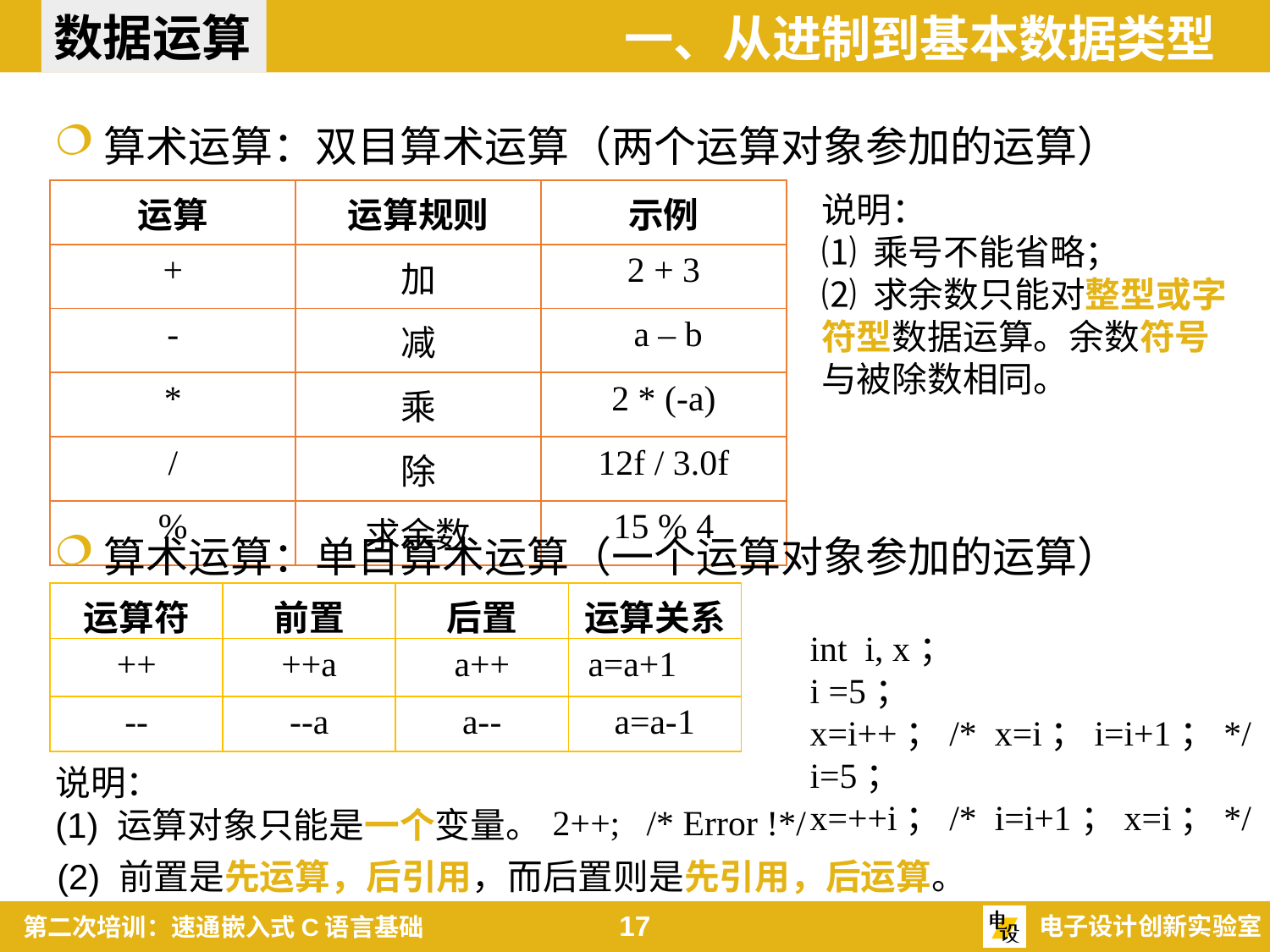

数据运算
一、从进制到基本数据类型
算术运算：双目算术运算（两个运算对象参加的运算）
| 运算 | 运算规则 | 示例 |
| --- | --- | --- |
| + | 加 | 2 + 3 |
| - | 减 | a – b |
| \* | 乘 | 2 \* (-a) |
| / | 除 | 12f / 3.0f |
| % | 求余数 | 15 % 4 |
说明：
⑴ 乘号不能省略；
⑵ 求余数只能对整型或字符型数据运算。余数符号与被除数相同。
算术运算：单目算术运算（一个运算对象参加的运算）

| 运算符 | 前置 | 后置 | 运算关系 |
| --- | --- | --- | --- |
| ++ | ++a | a++ | a=a+1 |
| -- | --a | a-- | a=a-1 |
int  i, x；
i =5；
x=i++；/*  x=i；i=i+1；*/
i=5；
x=++i；/*  i=i+1；x=i；*/
说明：
(1) 运算对象只能是一个变量。
2++;   /* Error !*/
(2) 前置是先运算，后引用，而后置则是先引用，后运算。
17